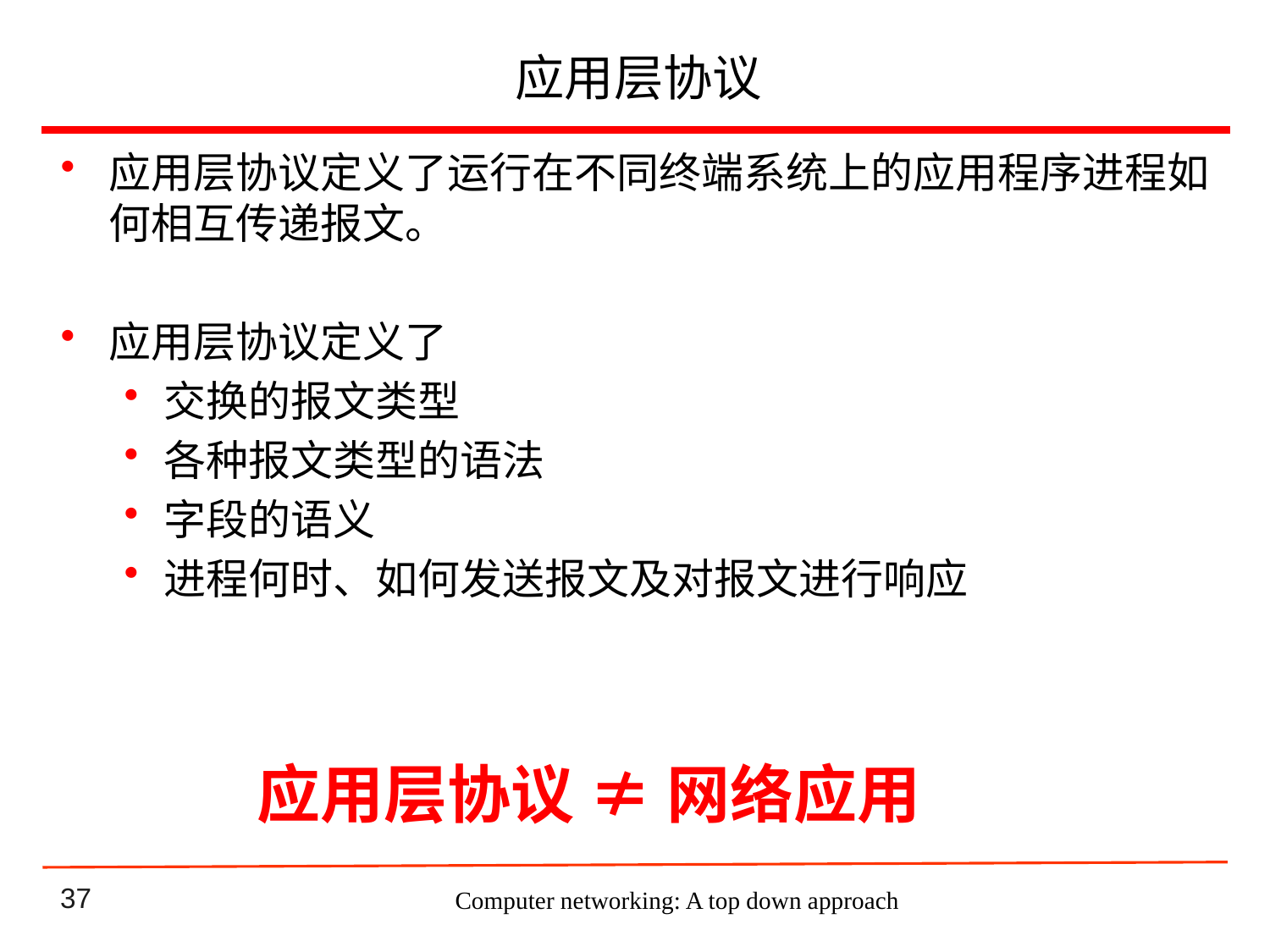

# 应用层协议
应用层协议定义了运行在不同终端系统上的应用程序进程如何相互传递报文。

应用层协议定义了
交换的报文类型
各种报文类型的语法
字段的语义
进程何时、如何发送报文及对报文进行响应

应用层协议 ≠ 网络应用
Computer networking: A top down approach